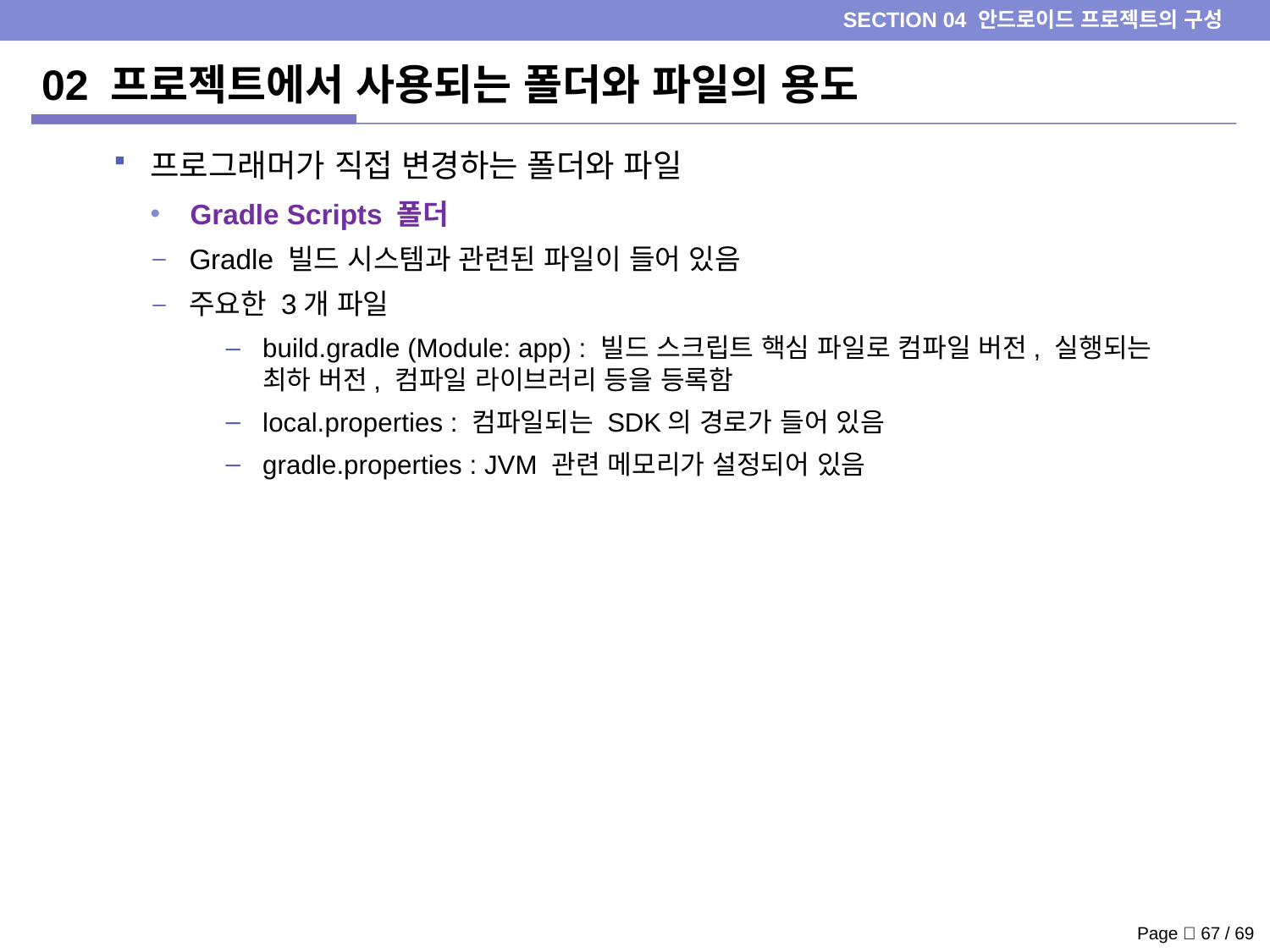

SECTION 04 안드로이드 프로젝트의 구성

# 02 프로젝트에서 사용되는 폴더와 파일의 용도
프로그래머가 직접 변경하는 폴더와 파일
Gradle Scripts 폴더
Gradle 빌드 시스템과 관련된 파일이 들어 있음
주요한 3개 파일
build.gradle (Module: app) : 빌드 스크립트 핵심 파일로 컴파일 버전, 실행되는 최하 버전, 컴파일 라이브러리 등을 등록함
local.properties : 컴파일되는 SDK의 경로가 들어 있음
gradle.properties : JVM 관련 메모리가 설정되어 있음